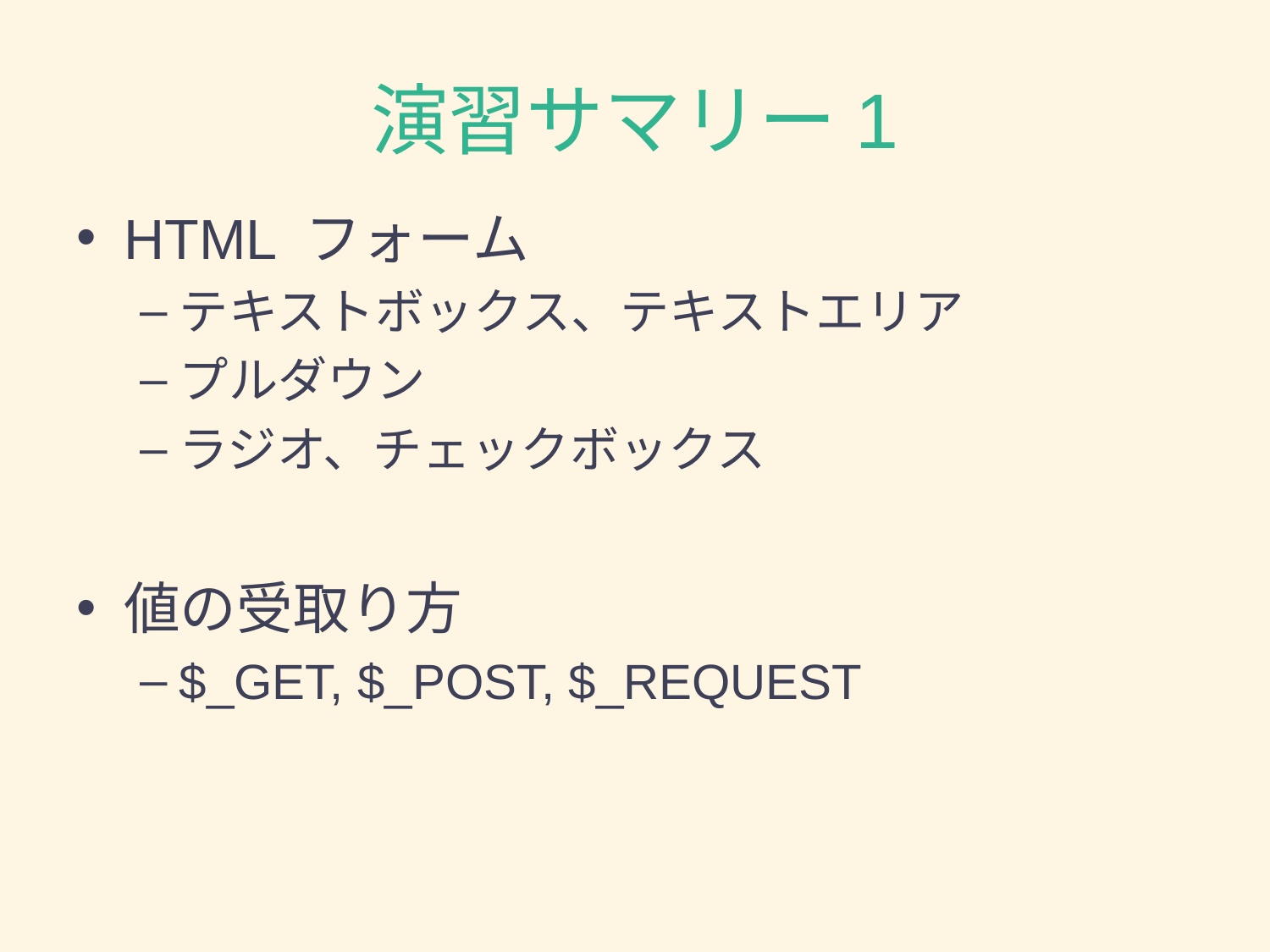

# 演習サマリー1
HTML フォーム
テキストボックス、テキストエリア
プルダウン
ラジオ、チェックボックス

値の受取り方
$_GET, $_POST, $_REQUEST